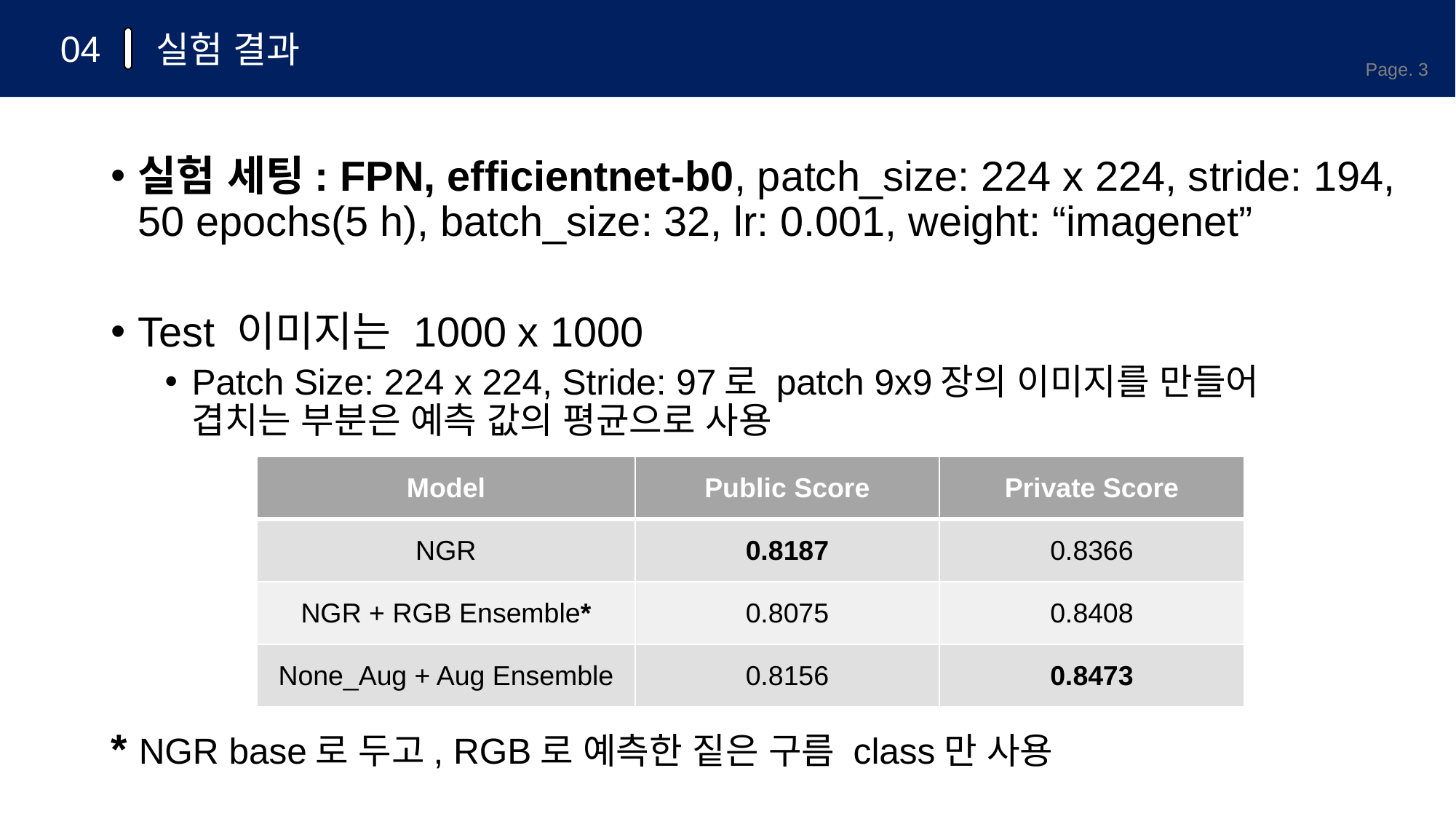

04
실험 결과

Page. 3
실험 세팅: FPN, efficientnet-b0, patch_size: 224 x 224, stride: 194,
50 epochs(5 h), batch_size: 32, lr: 0.001, weight: “imagenet”
Test 이미지는 1000 x 1000
Patch Size: 224 x 224, Stride: 97로 patch 9x9장의 이미지를 만들어
겹치는 부분은 예측 값의 평균으로 사용

* NGR base로 두고, RGB로 예측한 짙은 구름 class만 사용
| Model | Public Score | Private Score |
| --- | --- | --- |
| NGR | 0.8187 | 0.8366 |
| NGR + RGB Ensemble\* | 0.8075 | 0.8408 |
| None\_Aug + Aug Ensemble | 0.8156 | 0.8473 |